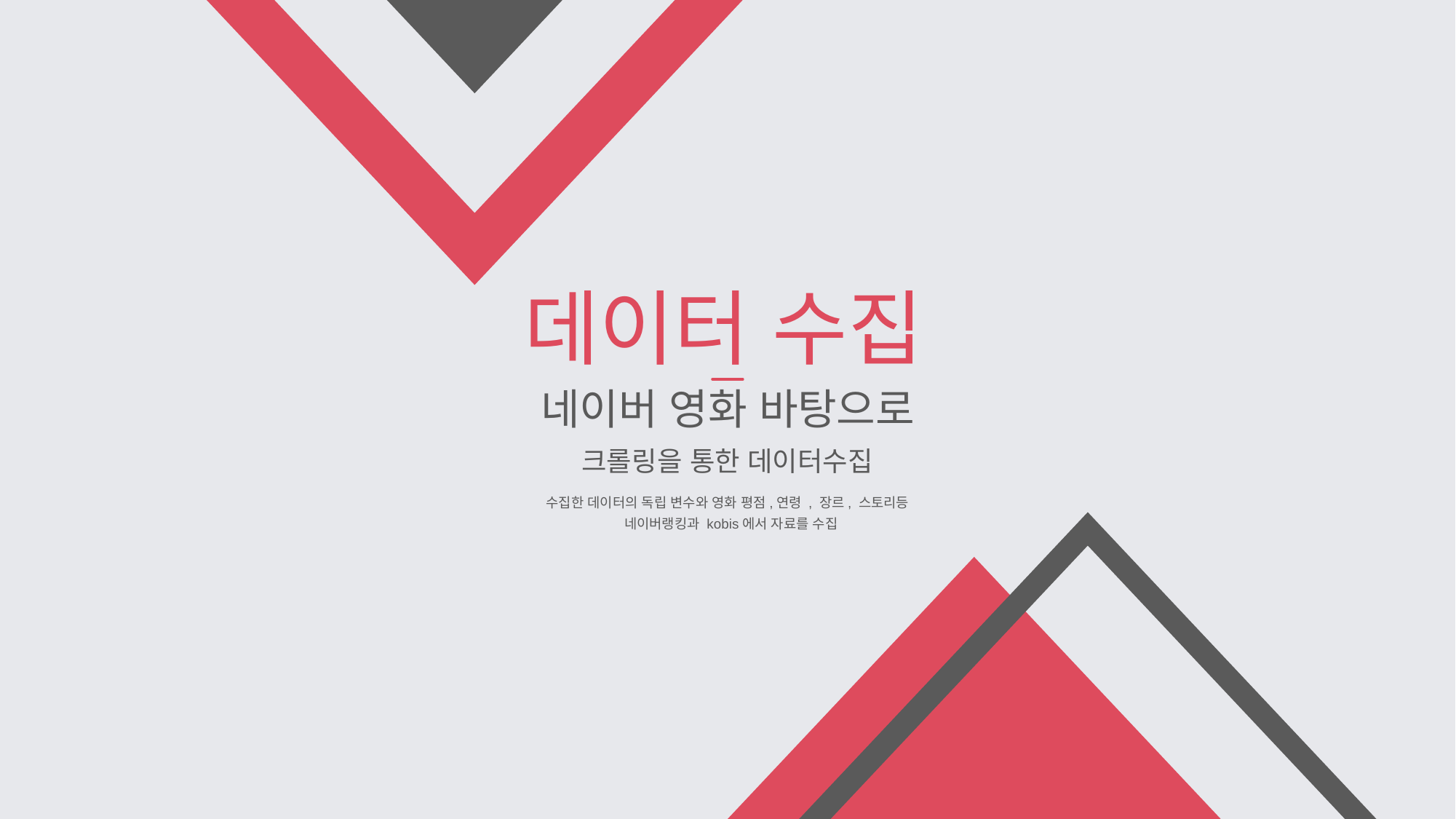

데이터 수집
네이버 영화 바탕으로
크롤링을 통한 데이터수집
수집한 데이터의 독립 변수와 영화 평점,연령 , 장르, 스토리등
 네이버랭킹과 kobis에서 자료를 수집